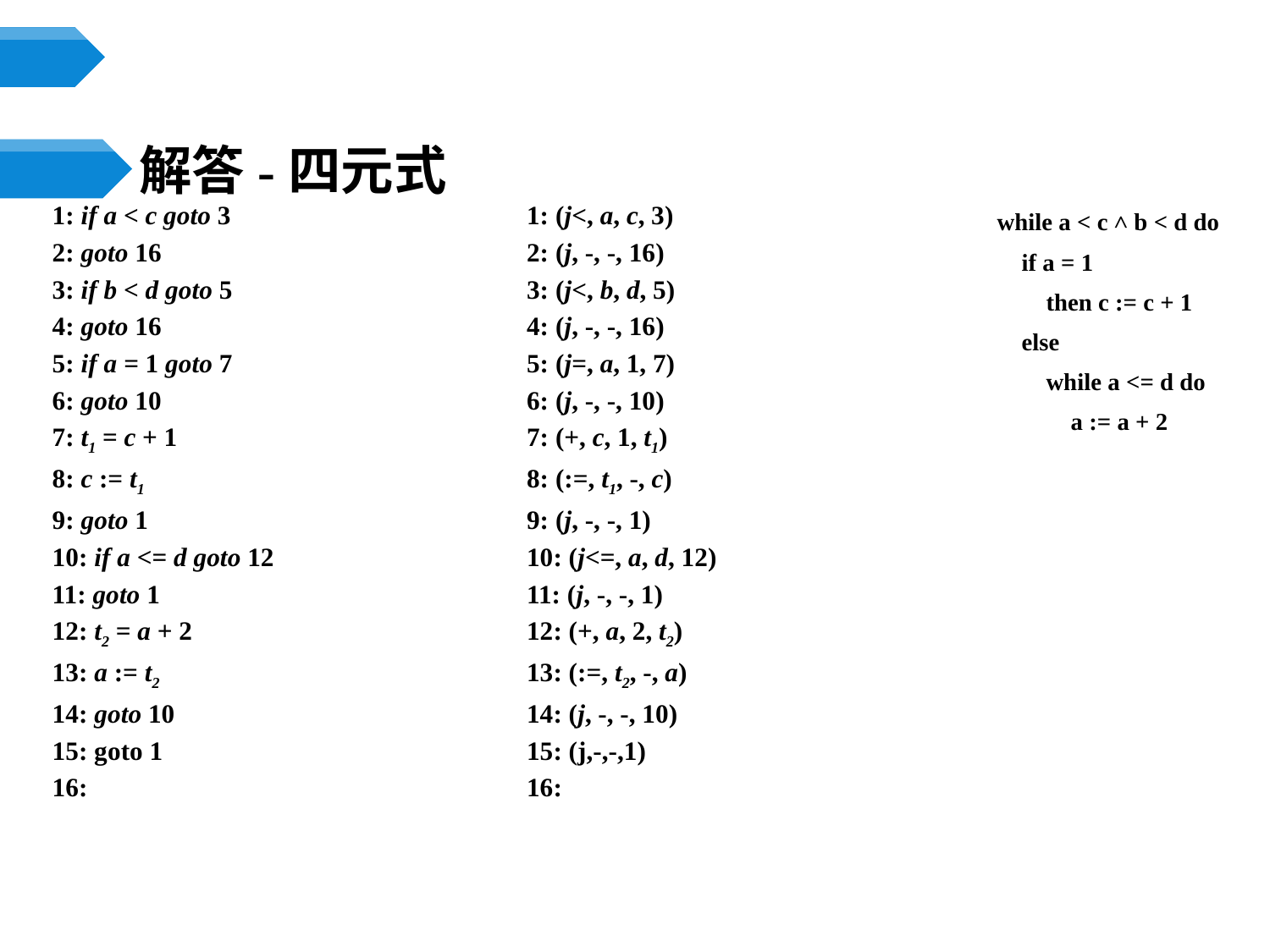

解答-四元式
while a < c ˄ b < d do
    if a = 1
        then c := c + 1
    else
        while a <= d do
            a := a + 2
1: if a < c goto 3
2: goto 16
3: if b < d goto 5
4: goto 16
5: if a = 1 goto 7
6: goto 10
7: t1 = c + 1
8: c := t1
9: goto 1
10: if a <= d goto 12
11: goto 1
12: t2 = a + 2
13: a := t2
14: goto 10
15: goto 1
16:
1: (j<, a, c, 3)
2: (j, -, -, 16)
3: (j<, b, d, 5)
4: (j, -, -, 16)
5: (j=, a, 1, 7)
6: (j, -, -, 10)
7: (+, c, 1, t1)
8: (:=, t1, -, c)
9: (j, -, -, 1)
10: (j<=, a, d, 12)
11: (j, -, -, 1)
12: (+, a, 2, t2)
13: (:=, t2, -, a)
14: (j, -, -, 10)
15: (j,-,-,1)
16: